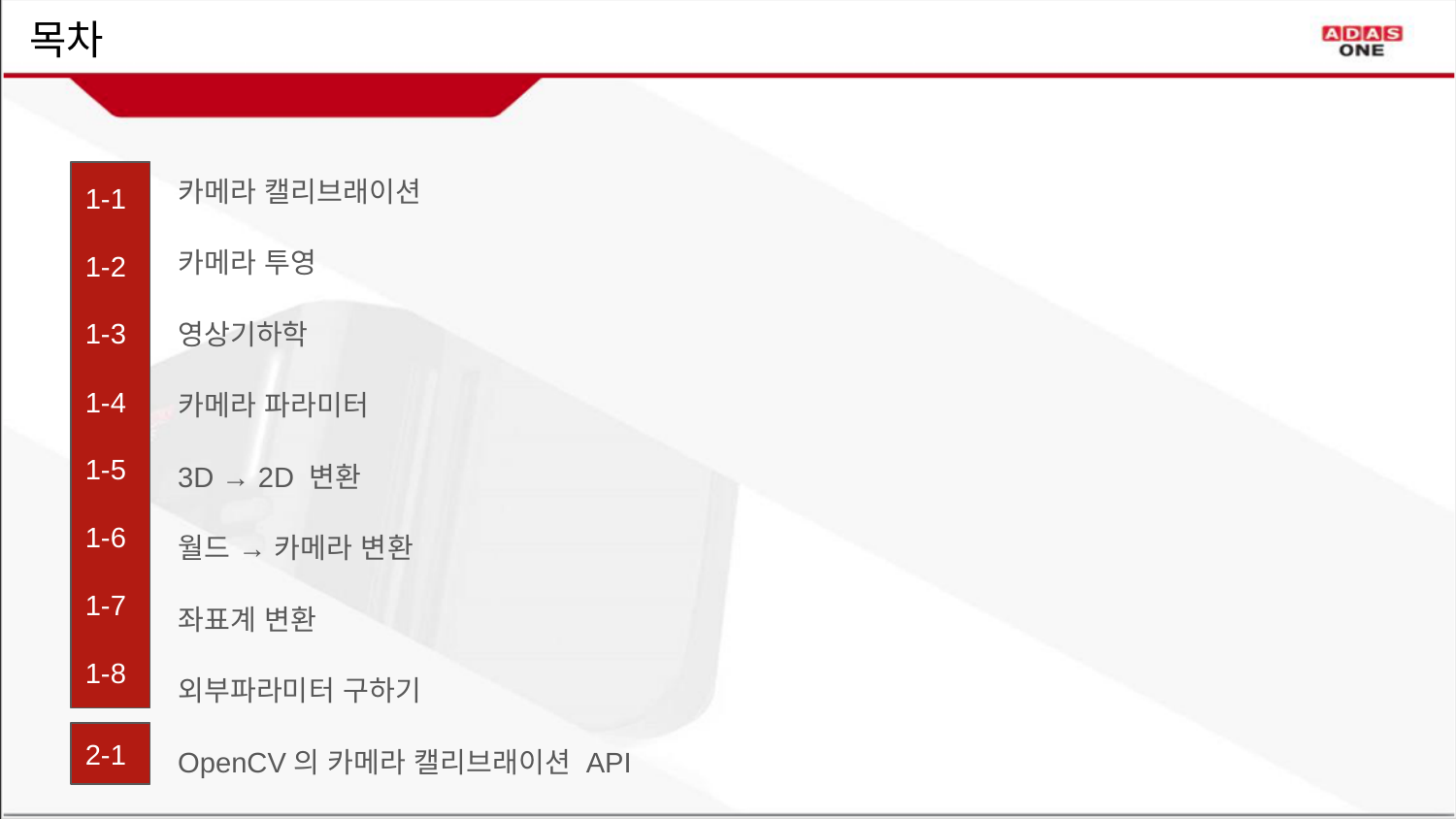

# 목차

카메라 캘리브래이션
카메라 투영
영상기하학
카메라 파라미터
3D → 2D 변환
월드 → 카메라 변환
좌표계 변환
외부파라미터 구하기
OpenCV의 카메라 캘리브래이션 API
1-1

1-2

1-3

1-4

1-5

1-6

1-7

1-8
2-1